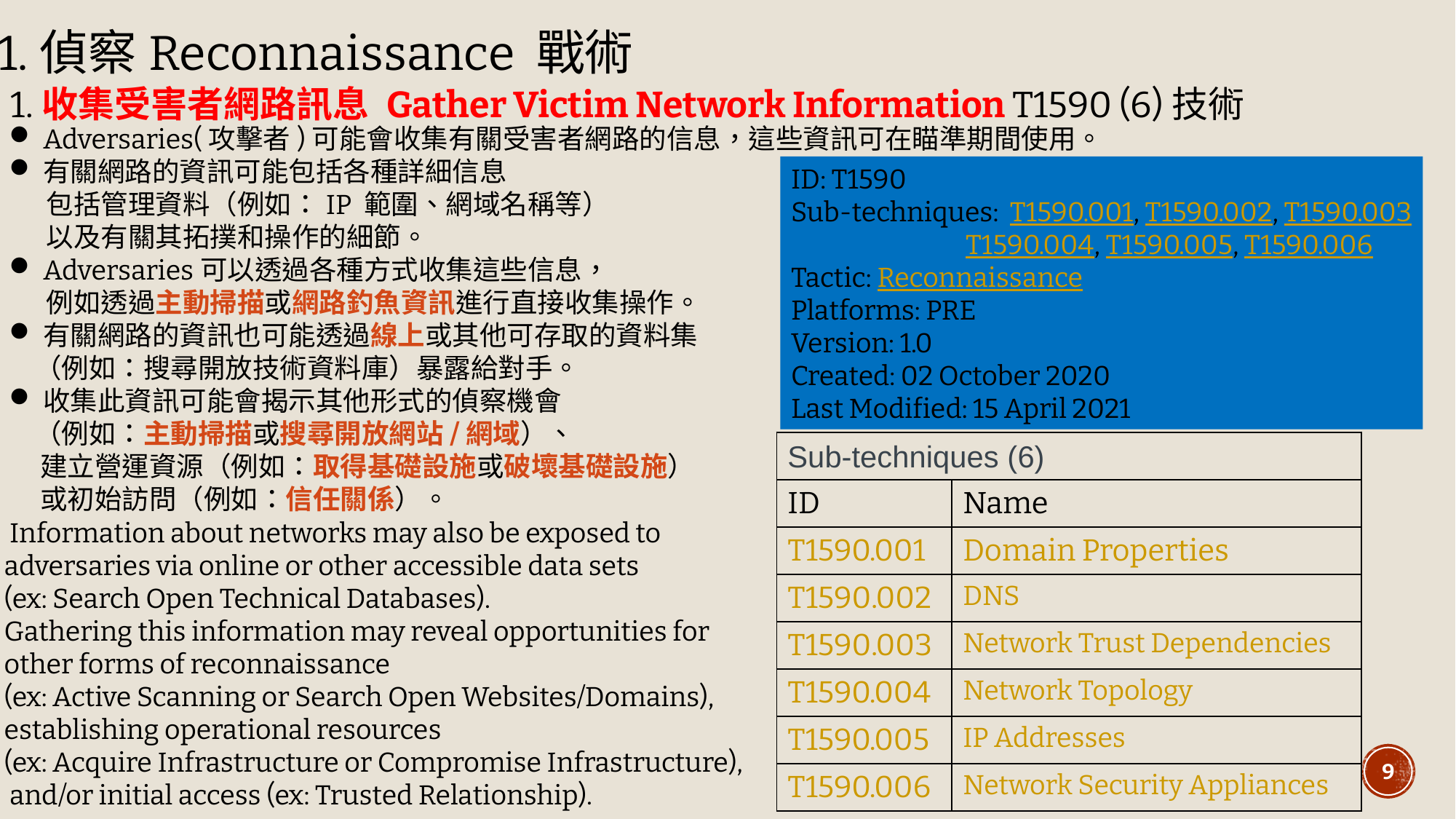

1.偵察Reconnaissance 戰術
1.收集受害者網路訊息 Gather Victim Network Information T1590 (6)技術
Adversaries(攻擊者)可能會收集有關受害者網路的信息，這些資訊可在瞄準期間使用。
有關網路的資訊可能包括各種詳細信息
     包括管理資料（例如：IP 範圍、網域名稱等）
     以及有關其拓撲和操作的細節。
Adversaries可以透過各種方式收集這些信息，
     例如透過主動掃描或網路釣魚資訊進行直接收集操作。
有關網路的資訊也可能透過線上或其他可存取的資料集
   （例如：搜尋開放技術資料庫）暴露給對手。
收集此資訊可能會揭示其他形式的偵察機會
   （例如：主動掃描或搜尋開放網站/網域）、
    建立營運資源（例如：取得基礎設施或破壞基礎設施）
    或初始訪問（例如：信任關係）。
ID: T1590
Sub-techniques:  T1590.001, T1590.002, T1590.003
                                T1590.004, T1590.005, T1590.006
Tactic: Reconnaissance
Platforms: PRE
Version: 1.0
Created: 02 October 2020
Last Modified: 15 April 2021
| Sub-techniques (6) |  |
| --- | --- |
| ID | Name |
| T1590.001 | Domain Properties |
| T1590.002 | DNS |
| T1590.003 | Network Trust Dependencies |
| T1590.004 | Network Topology |
| T1590.005 | IP Addresses |
| T1590.006 | Network Security Appliances |
 Information about networks may also be exposed to
adversaries via online or other accessible data sets
(ex: Search Open Technical Databases).
Gathering this information may reveal opportunities for
other forms of reconnaissance
(ex: Active Scanning or Search Open Websites/Domains),
establishing operational resources
(ex: Acquire Infrastructure or Compromise Infrastructure),
 and/or initial access (ex: Trusted Relationship).
9